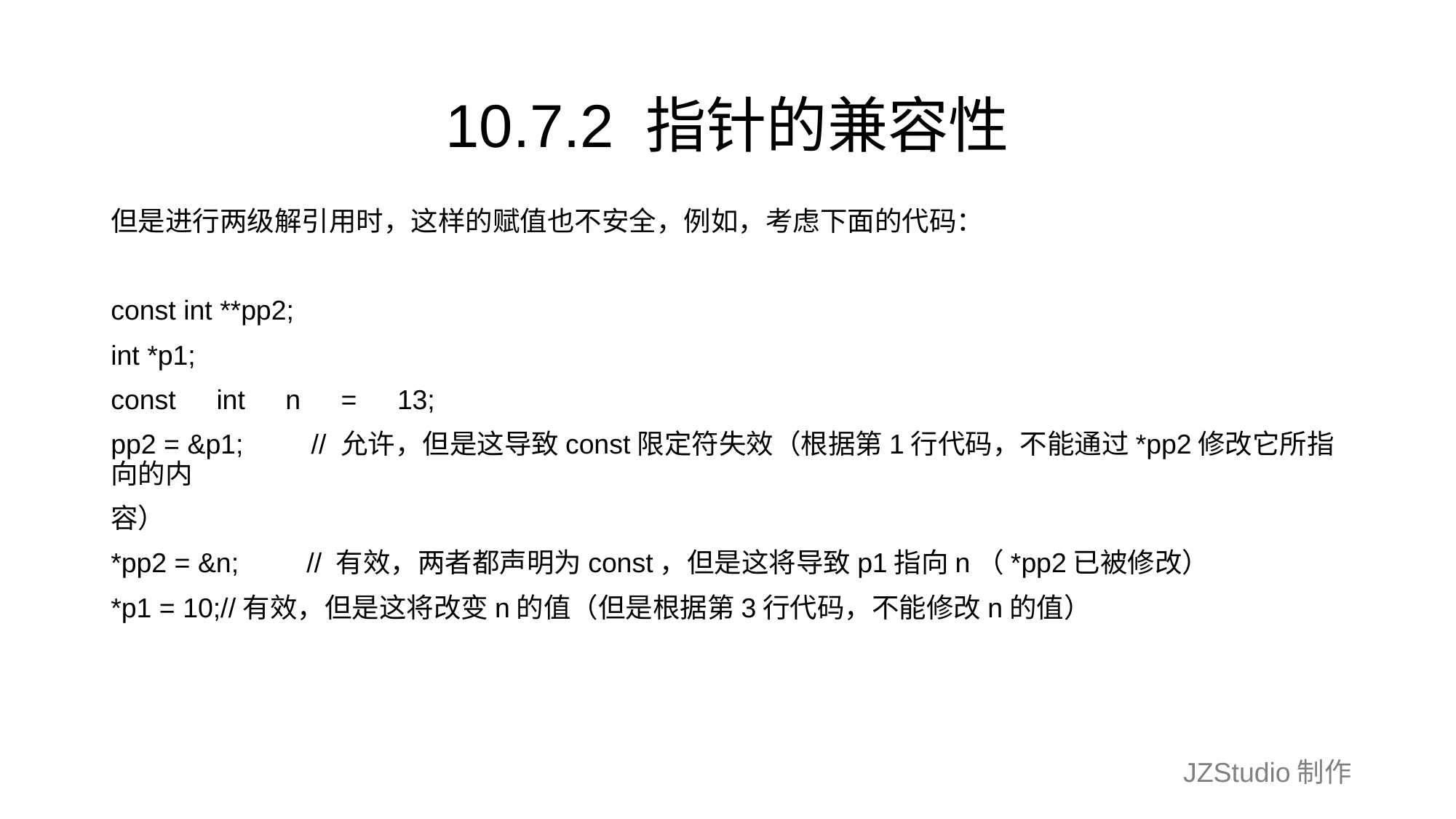

# 10.7.2 指针的兼容性
但是进行两级解引用时，这样的赋值也不安全，例如，考虑下面的代码：

const int **pp2;
int *p1;
const　int　n　=　13;
pp2 = &p1;　　// 允许，但是这导致const限定符失效（根据第1行代码，不能通过*pp2修改它所指向的内
容）
*pp2 = &n;　　// 有效，两者都声明为const，但是这将导致p1指向n（*pp2已被修改）
*p1 = 10;//有效，但是这将改变n的值（但是根据第3行代码，不能修改n的值）